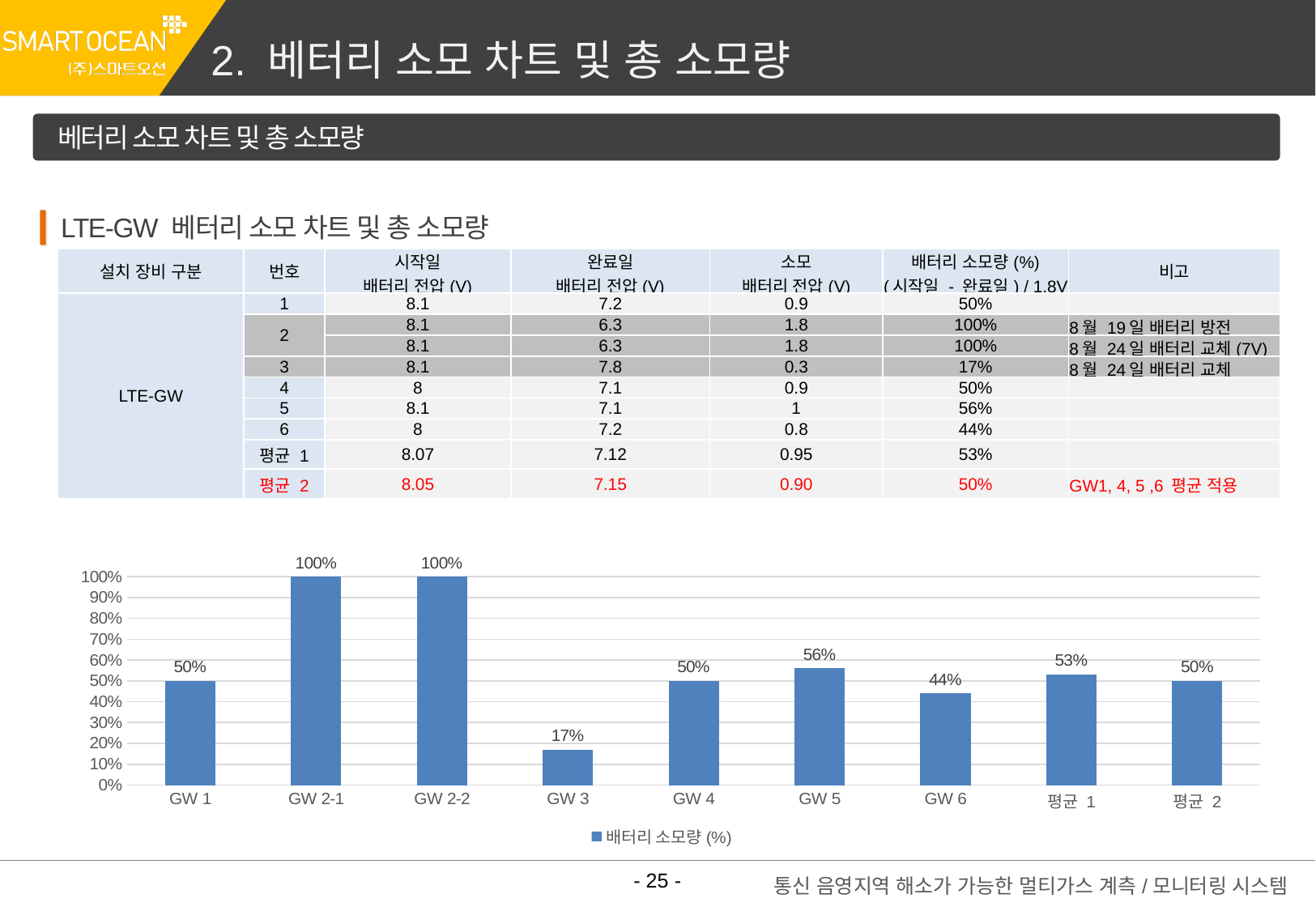

2. 베터리 소모 차트 및 총 소모량
베터리 소모 차트 및 총 소모량
LTE-GW 베터리 소모 차트 및 총 소모량

| 설치 장비 구분 | 번호 | 시작일 배터리 전압(V) | 완료일 배터리 전압(V) | 소모 배터리 전압(V) | 배터리 소모량(%) (시작일 - 완료일) / 1.8V | 비고 |
| --- | --- | --- | --- | --- | --- | --- |
| LTE-GW | 1 | 8.1 | 7.2 | 0.9 | 50% |  |
|  | 2 | 8.1 | 6.3 | 1.8 | 100% | 8월 19일 배터리 방전 |
|  | 2 | 8.1 | 6.3 | 1.8 | 100% | 8월 24일 배터리 교체(7V) |
|  | 3 | 8.1 | 7.8 | 0.3 | 17% | 8월 24일 배터리 교체 |
|  | 4 | 8 | 7.1 | 0.9 | 50% |  |
|  | 5 | 8.1 | 7.1 | 1 | 56% |  |
|  | 6 | 8 | 7.2 | 0.8 | 44% |  |
|  | 평균 1 | 8.07 | 7.12 | 0.95 | 53% |  |
|  | 평균 2 | 8.05 | 7.15 | 0.90 | 50% | GW1, 4, 5 ,6 평균 적용 |

### Chart

| Category | 배터리 소모량(%) |
|---|---|
| GW 1 | 0.5 |
| GW 2-1 | 1.0 |
| GW 2-2 | 1.0 |
| GW 3 | 0.17 |
| GW 4 | 0.5 |
| GW 5 | 0.56 |
| GW 6 | 0.44 |
| 평균 1 | 0.53 |
| 평균 2 | 0.5 |